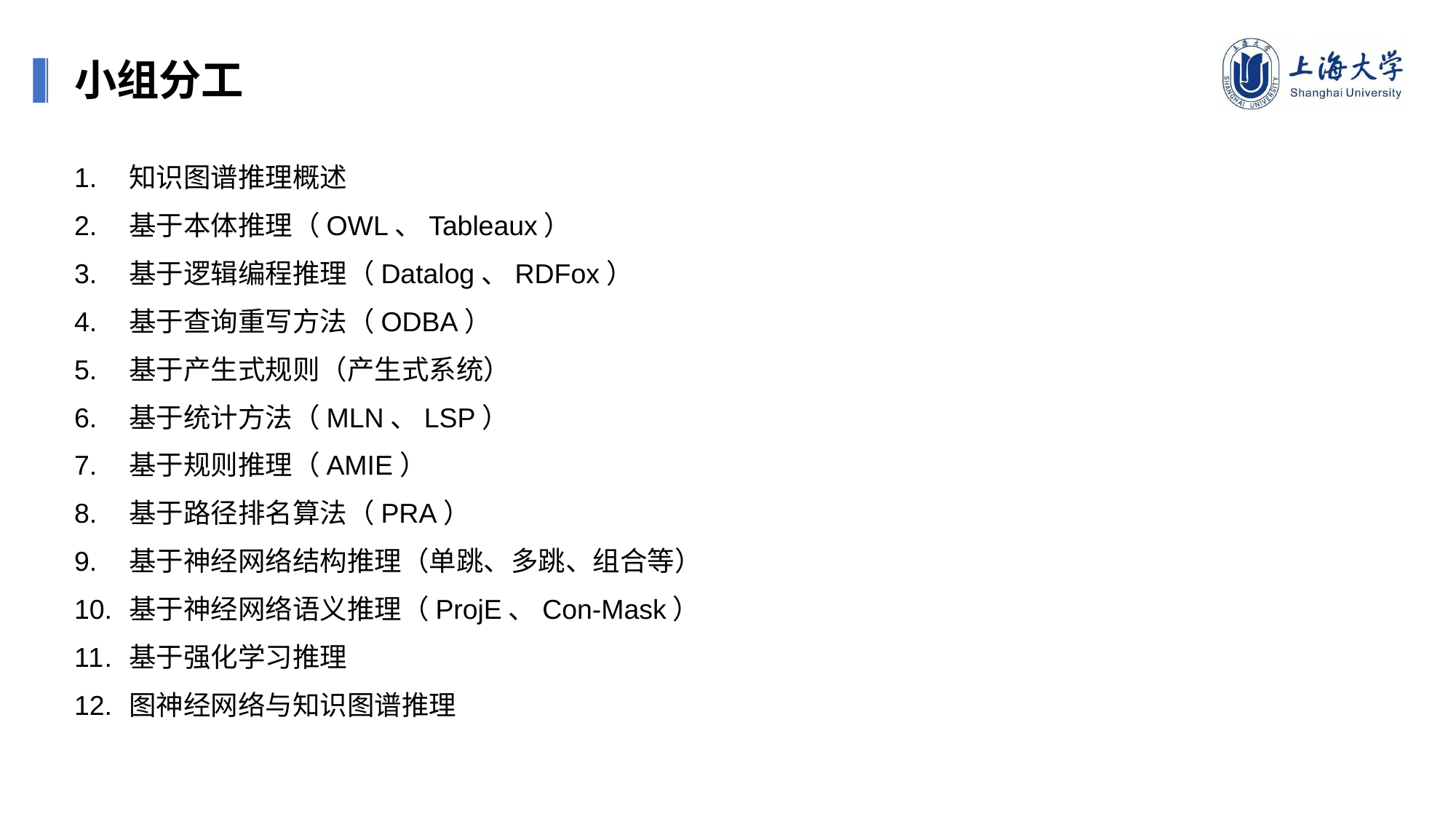

小组分工
知识图谱推理概述
基于本体推理（OWL、Tableaux）
基于逻辑编程推理（Datalog、RDFox）
基于查询重写方法（ODBA）
基于产生式规则（产生式系统）
基于统计方法（MLN、LSP）
基于规则推理（AMIE）
基于路径排名算法（PRA）
基于神经网络结构推理（单跳、多跳、组合等）
基于神经网络语义推理（ProjE、Con-Mask）
基于强化学习推理
图神经网络与知识图谱推理